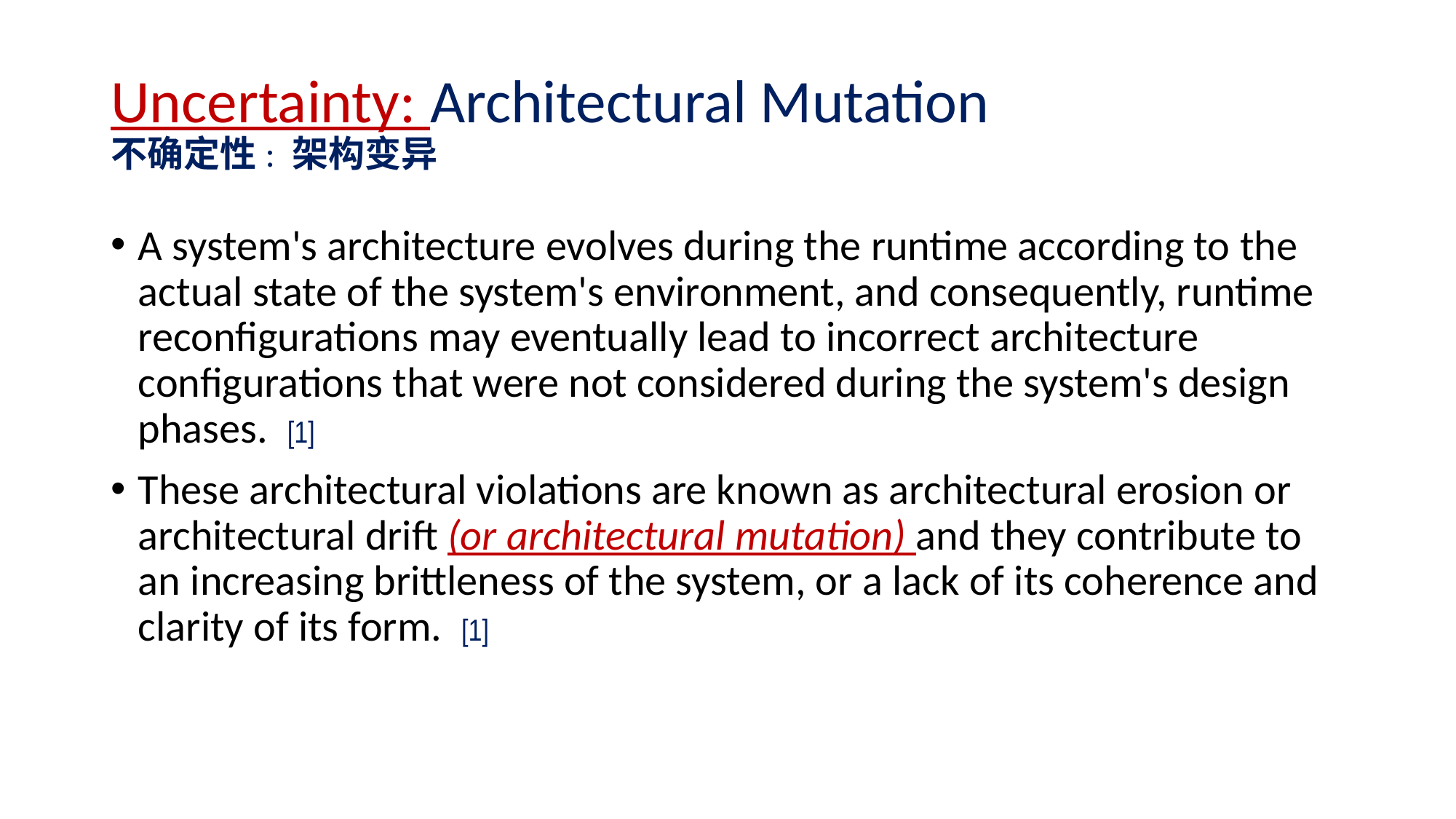

# Uncertainty: Architectural Mutation 不确定性: 架构变异
A system's architecture evolves during the runtime according to the actual state of the system's environment, and consequently, runtime reconfigurations may eventually lead to incorrect architecture configurations that were not considered during the system's design phases.  [1]
These architectural violations are known as architectural erosion or architectural drift (or architectural mutation) and they contribute to an increasing brittleness of the system, or a lack of its coherence and clarity of its form.  [1]